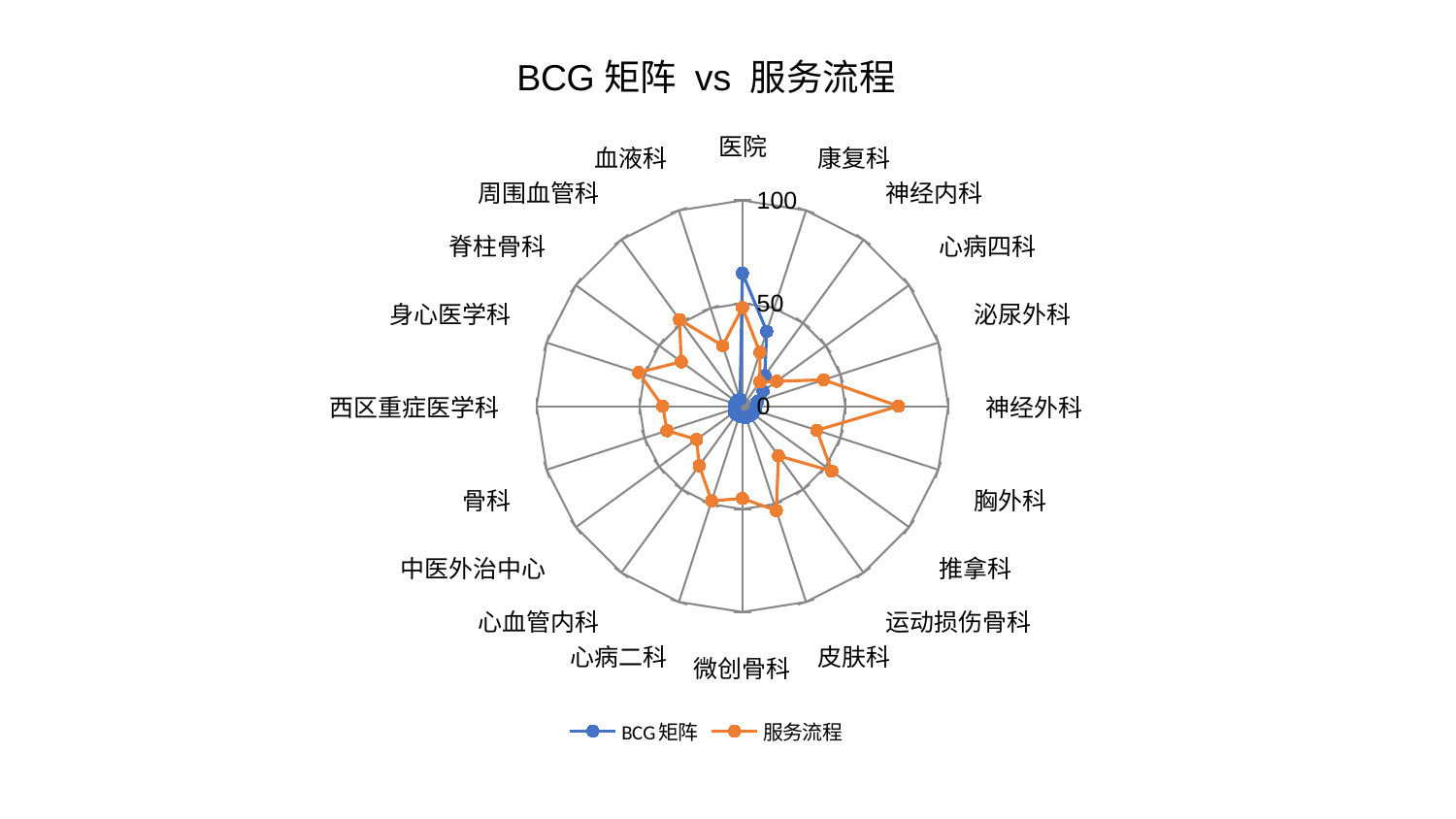

### Chart: BCG矩阵 vs 服务流程

| Category | BCG矩阵 | 服务流程 |
|---|---|---|
| 医院 | 64.6477631077749 | 47.94334225731097 |
| 康复科 | 38.200662307001664 | 27.50369586464097 |
| 神经内科 | 18.49075069788878 | 14.474728473014325 |
| 心病四科 | 12.324460332310816 | 20.560163132721822 |
| 泌尿外科 | 7.727003909481471 | 41.52650462791072 |
| 神经外科 | 6.535404322755656 | 75.82642183921786 |
| 胸外科 | 6.493880972972452 | 38.00644879896033 |
| 推拿科 | 6.222508450473654 | 53.66898752367118 |
| 运动损伤骨科 | 5.90291191076154 | 29.833731107014025 |
| 皮肤科 | 5.871998087199532 | 53.31765325047957 |
| 微创骨科 | 5.27614411971966 | 44.82787337927832 |
| 心病二科 | 5.073826646553044 | 48.380544122182854 |
| 心血管内科 | 5.0317917820173195 | 35.7422406967436 |
| 中医外治中心 | 4.76659712595322 | 27.519819239095426 |
| 骨科 | 4.008932336588046 | 38.52664344861258 |
| 西区重症医学科 | 3.999814253929579 | 38.75107999902849 |
| 身心医学科 | 3.945162216188505 | 53.074732136415335 |
| 脊柱骨科 | 3.7561294610432046 | 36.72154501314414 |
| 周围血管科 | 3.672507013212267 | 52.02777378491977 |
| 血液科 | 3.653705720855611 | 30.904226572475867 |
82